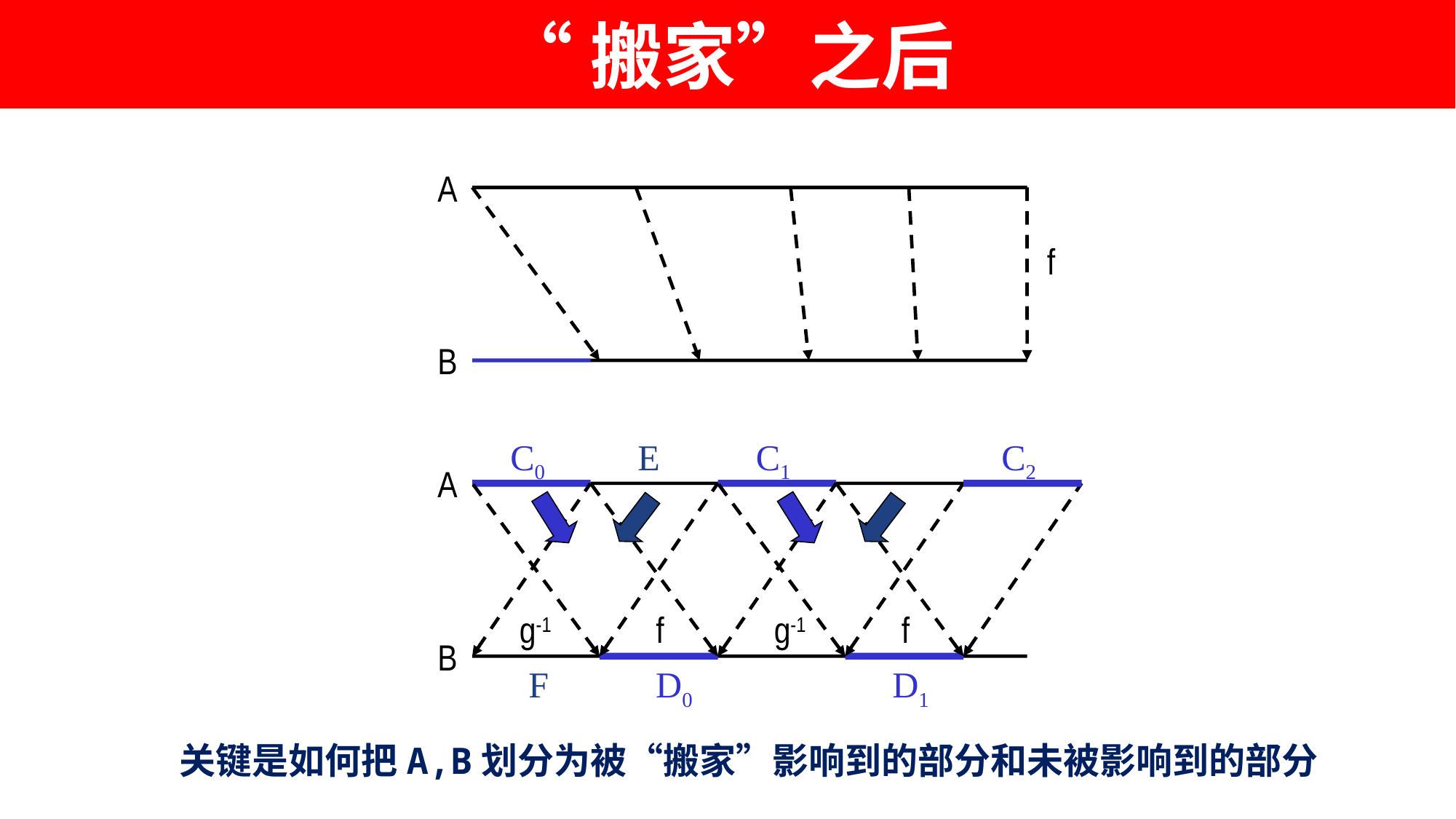

# “搬家”之后
A

f
B

C0
E
C1
C2
A

g-1
f
g-1
f
B

F

D0

D1
关键是如何把A,B划分为被“搬家”影响到的部分和未被影响到的部分